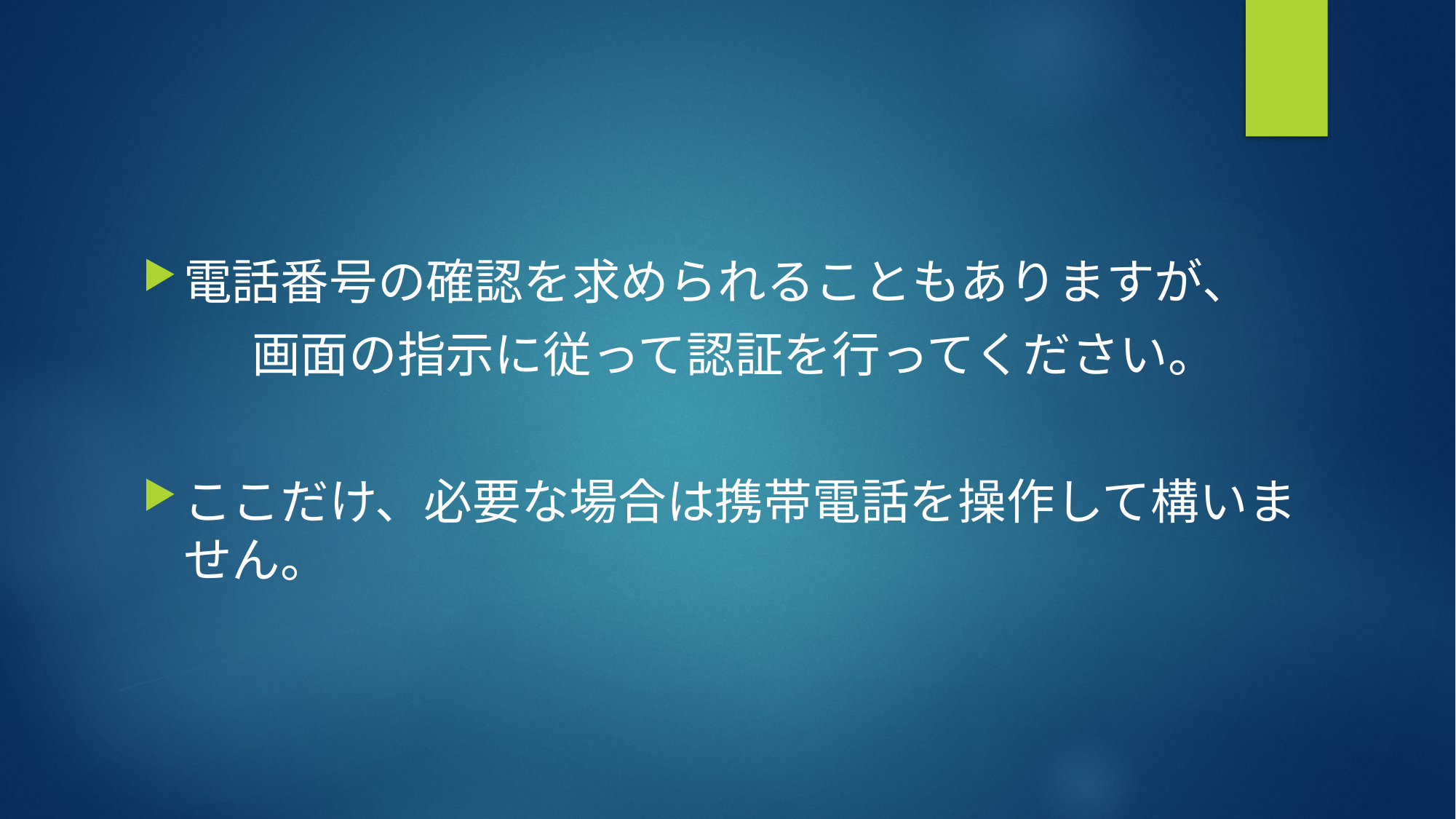

電話番号の確認を求められることもありますが、
	画面の指示に従って認証を行ってください。

ここだけ、必要な場合は携帯電話を操作して構いません。